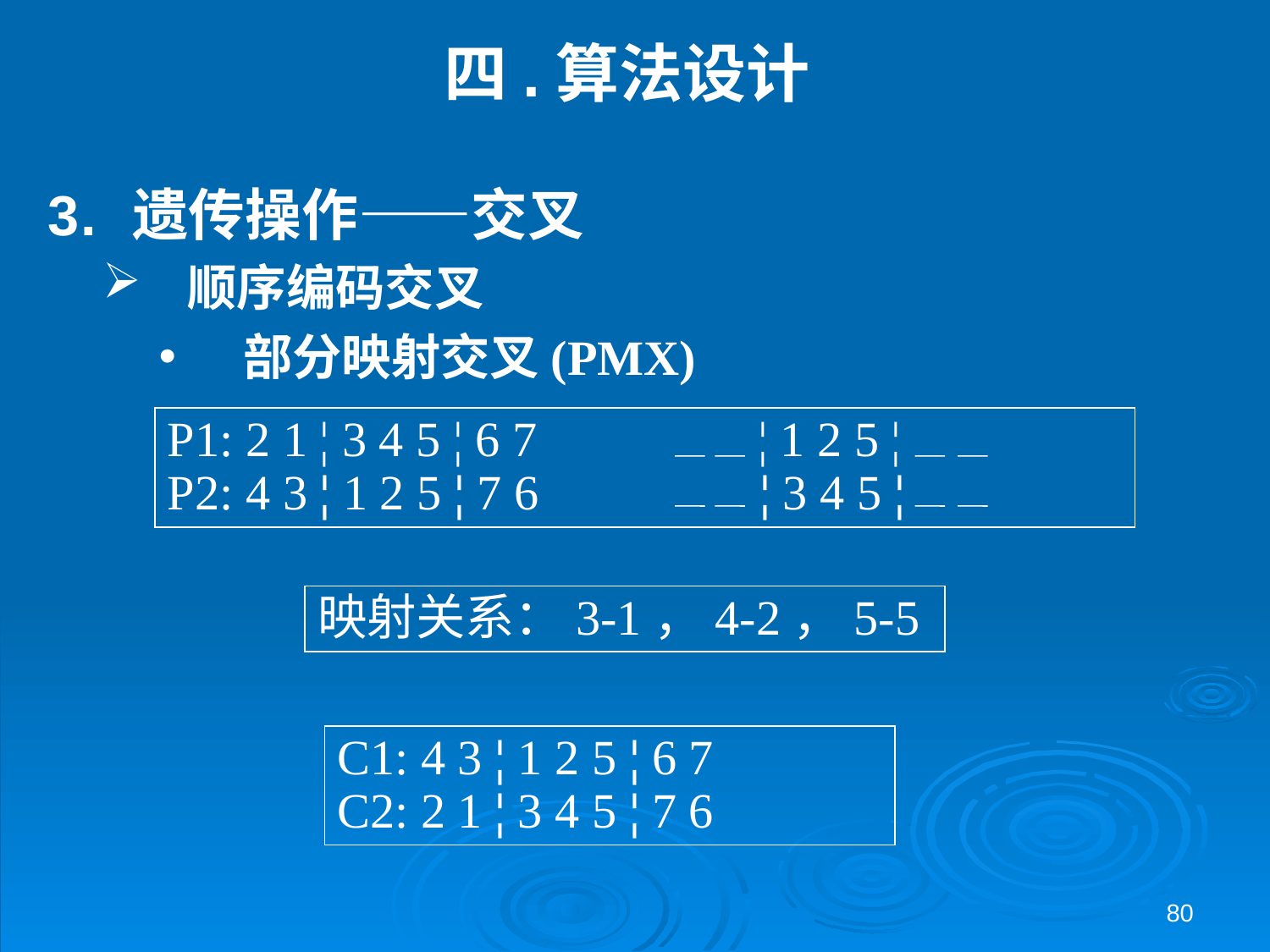

# 四.算法设计
遗传操作——交叉
顺序编码交叉
部分映射交叉(PMX)
P1: 2 1 ¦ 3 4 5 ¦ 6 7                  ¦ 1 2 5 ¦
P2: 4 3 ¦ 1 2 5 ¦ 7 6                  ¦ 3 4 5 ¦

映射关系：3-1，4-2，5-5
C1: 4 3 ¦ 1 2 5 ¦ 6 7
C2: 2 1 ¦ 3 4 5 ¦ 7 6
80